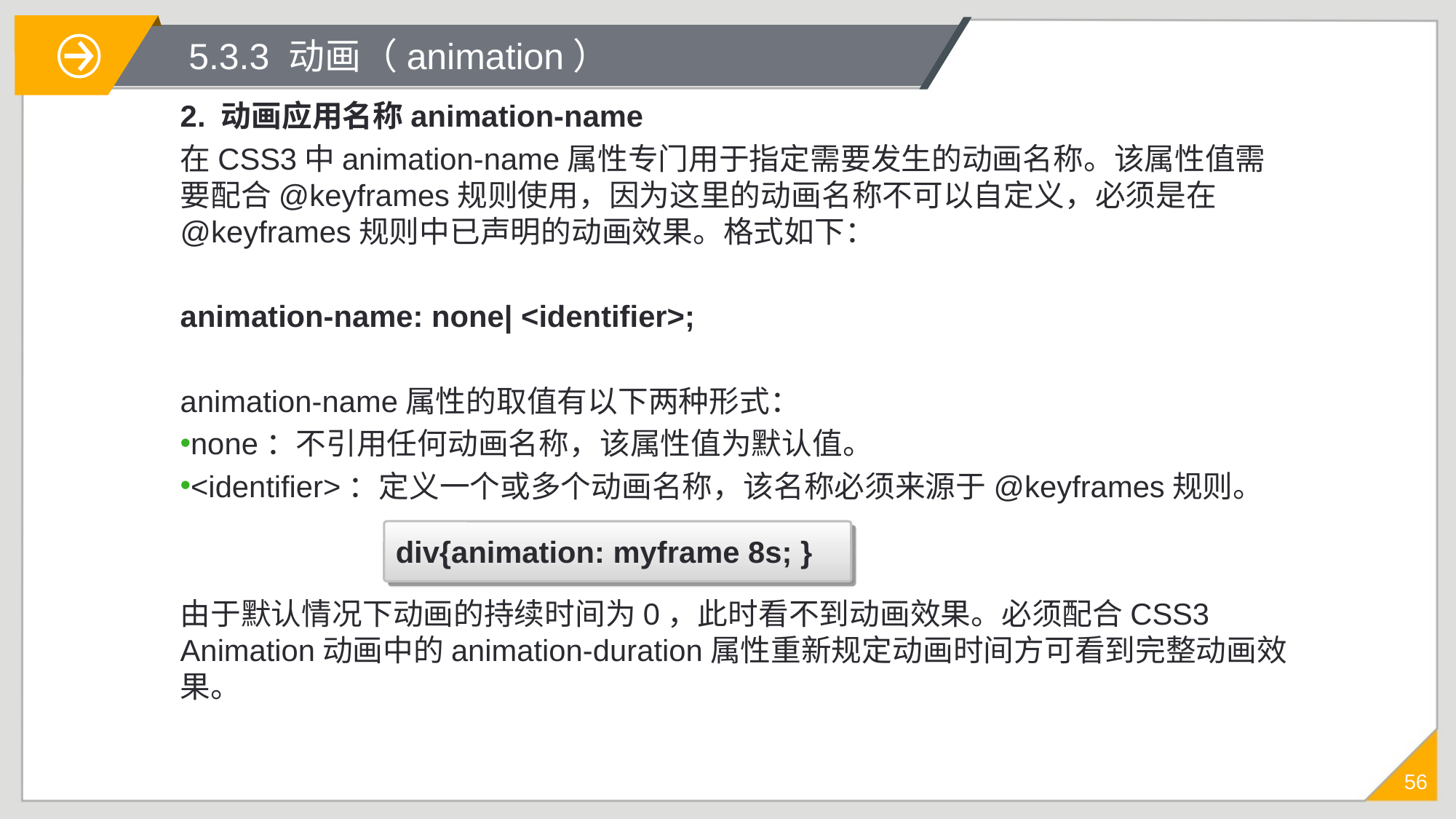

# 5.3.3 动画（animation）
2. 动画应用名称animation-name
在CSS3中animation-name属性专门用于指定需要发生的动画名称。该属性值需要配合@keyframes规则使用，因为这里的动画名称不可以自定义，必须是在@keyframes规则中已声明的动画效果。格式如下：

animation-name: none| <identifier>;

animation-name属性的取值有以下两种形式：
none：不引用任何动画名称，该属性值为默认值。
<identifier>：定义一个或多个动画名称，该名称必须来源于@keyframes规则。

由于默认情况下动画的持续时间为0，此时看不到动画效果。必须配合CSS3 Animation动画中的animation-duration属性重新规定动画时间方可看到完整动画效果。

div{animation: myframe 8s; }